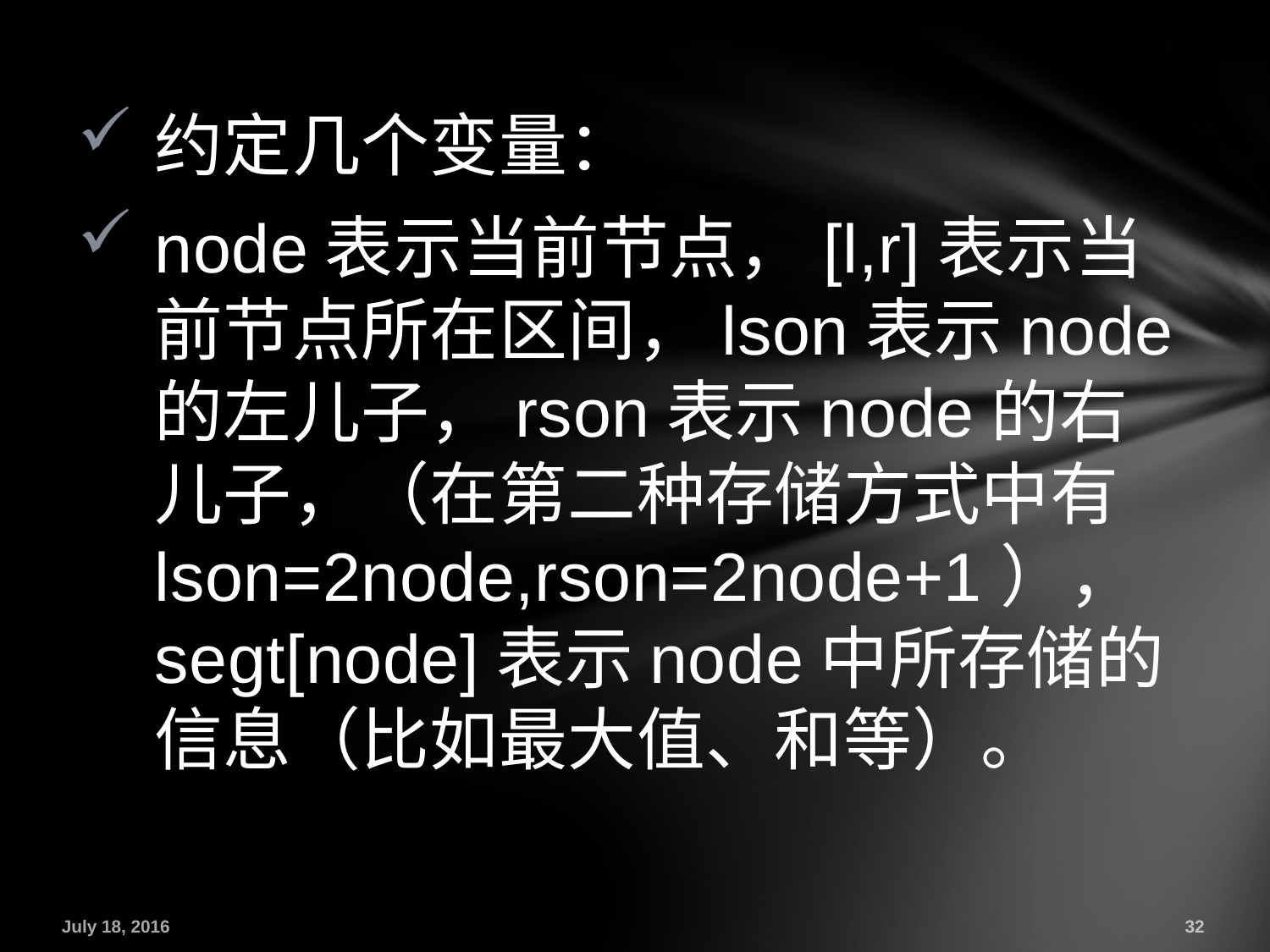

约定几个变量：
node表示当前节点，[l,r]表示当前节点所在区间，lson表示node的左儿子，rson表示node的右儿子，（在第二种存储方式中有lson=2node,rson=2node+1），segt[node]表示node中所存储的信息（比如最大值、和等）。

July 18, 2016

32